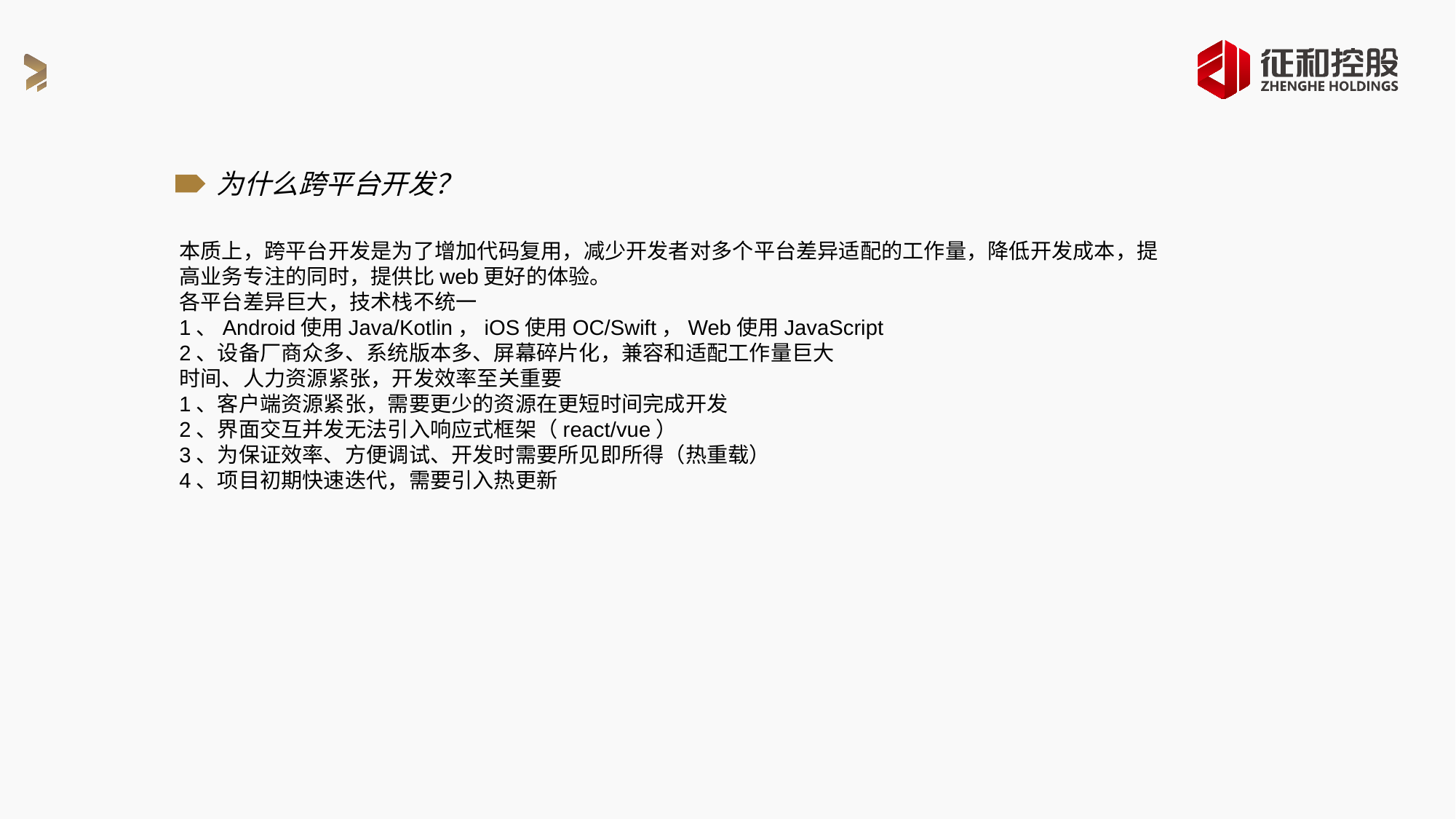

为什么跨平台开发？

本质上，跨平台开发是为了增加代码复用，减少开发者对多个平台差异适配的工作量，降低开发成本，提高业务专注的同时，提供比web更好的体验。
各平台差异巨大，技术栈不统一
1、Android使用Java/Kotlin，iOS使用OC/Swift，Web使用JavaScript
2、设备厂商众多、系统版本多、屏幕碎片化，兼容和适配工作量巨大
时间、人力资源紧张，开发效率至关重要
1、客户端资源紧张，需要更少的资源在更短时间完成开发
2、界面交互并发无法引入响应式框架（react/vue）
3、为保证效率、方便调试、开发时需要所见即所得（热重载）
4、项目初期快速迭代，需要引入热更新